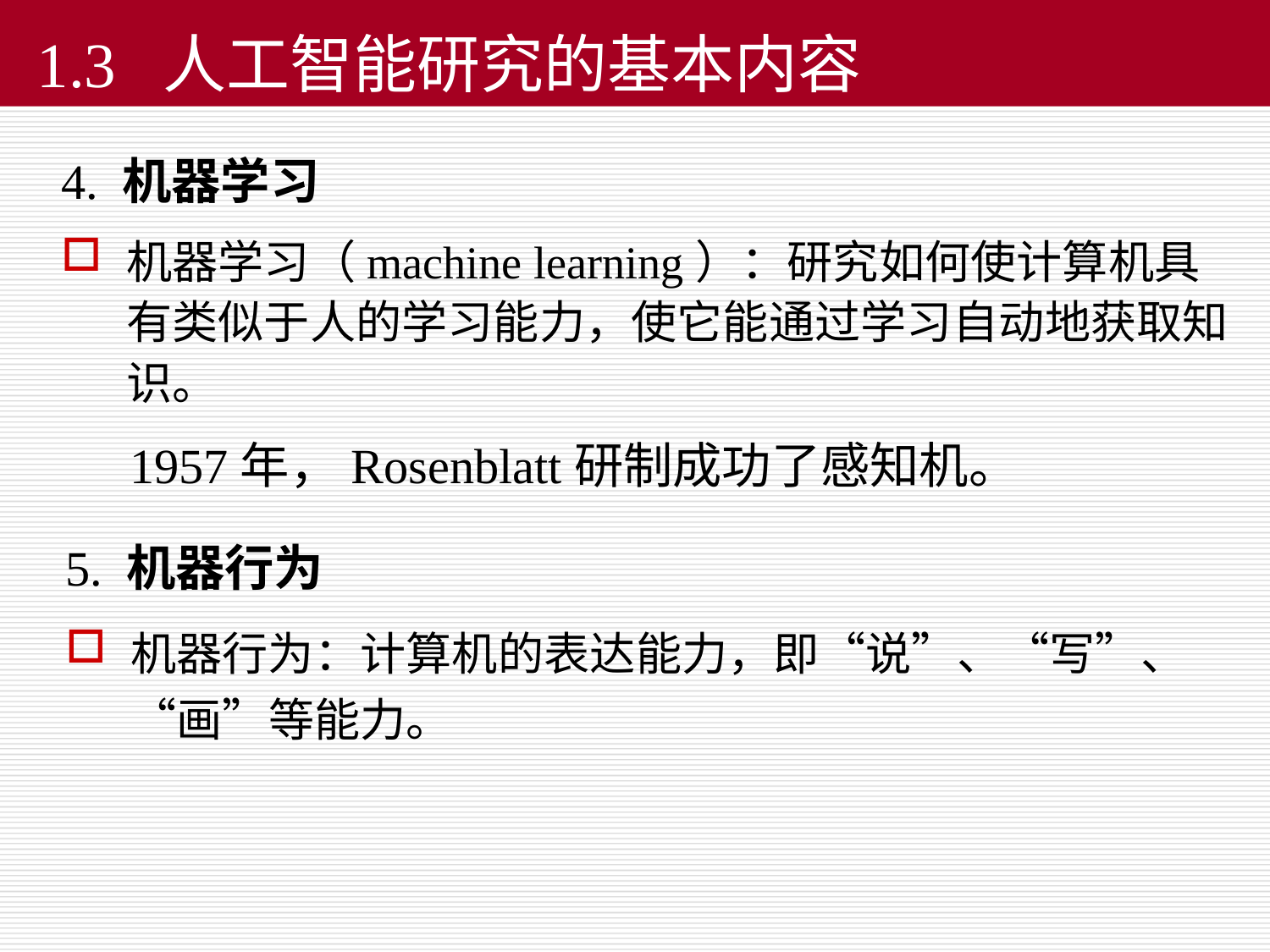

# 2. 机器感知
1.3  人工智能研究的基本内容
4. 机器学习
机器学习（machine learning）：研究如何使计算机具有类似于人的学习能力，使它能通过学习自动地获取知识。
      1957年，Rosenblatt研制成功了感知机。
5. 机器行为
机器行为：计算机的表达能力，即“说”、“写”、“画”等能力。
45